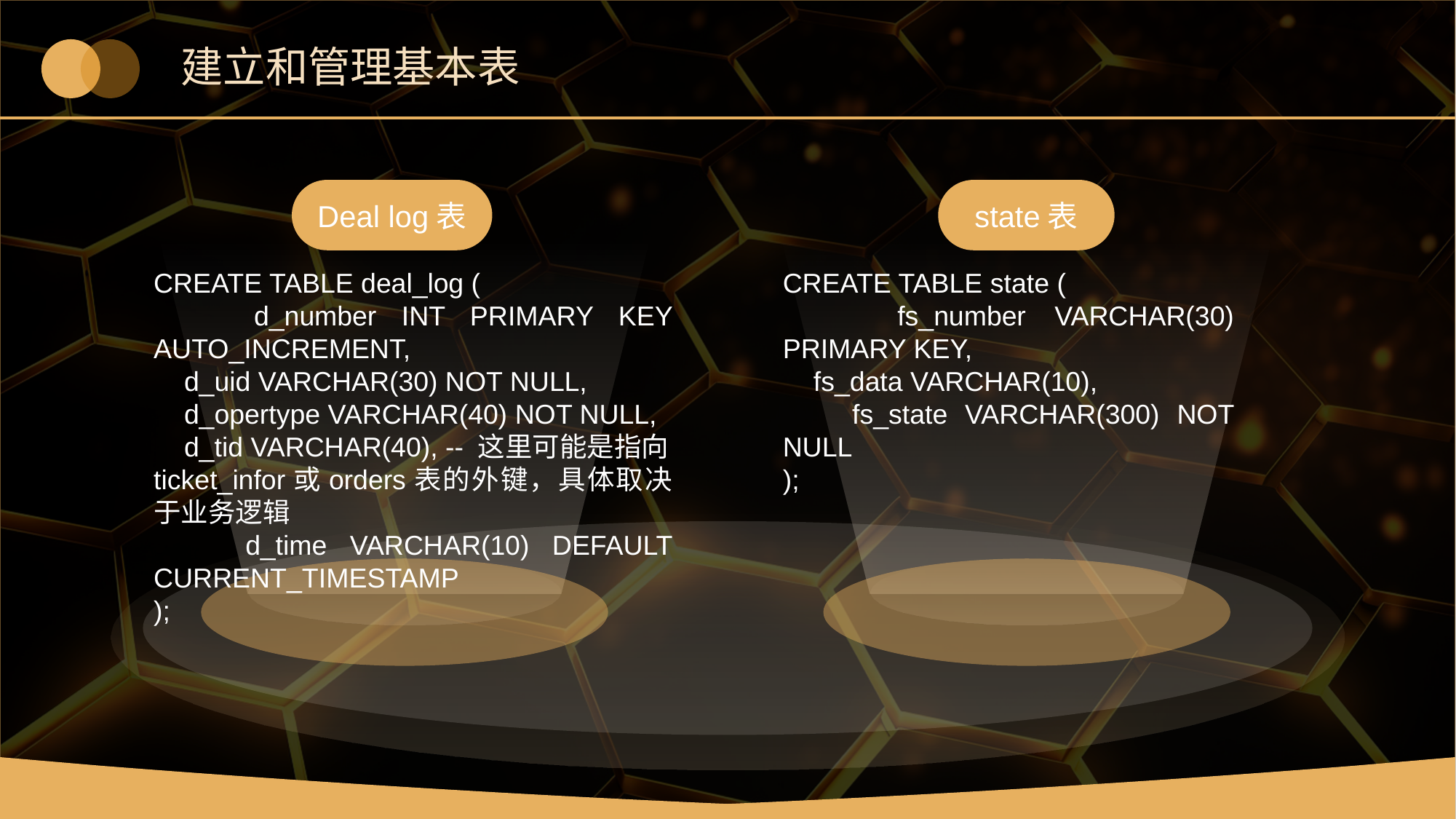

# 建立和管理基本表
Deal log表

state表

CREATE TABLE deal_log (
    d_number INT PRIMARY KEY AUTO_INCREMENT,
    d_uid VARCHAR(30) NOT NULL,
    d_opertype VARCHAR(40) NOT NULL,
    d_tid VARCHAR(40), -- 这里可能是指向ticket_infor或orders表的外键，具体取决于业务逻辑
    d_time VARCHAR(10) DEFAULT CURRENT_TIMESTAMP
);
CREATE TABLE state (
    fs_number VARCHAR(30) PRIMARY KEY,
    fs_data VARCHAR(10),
    fs_state VARCHAR(300) NOT NULL
);